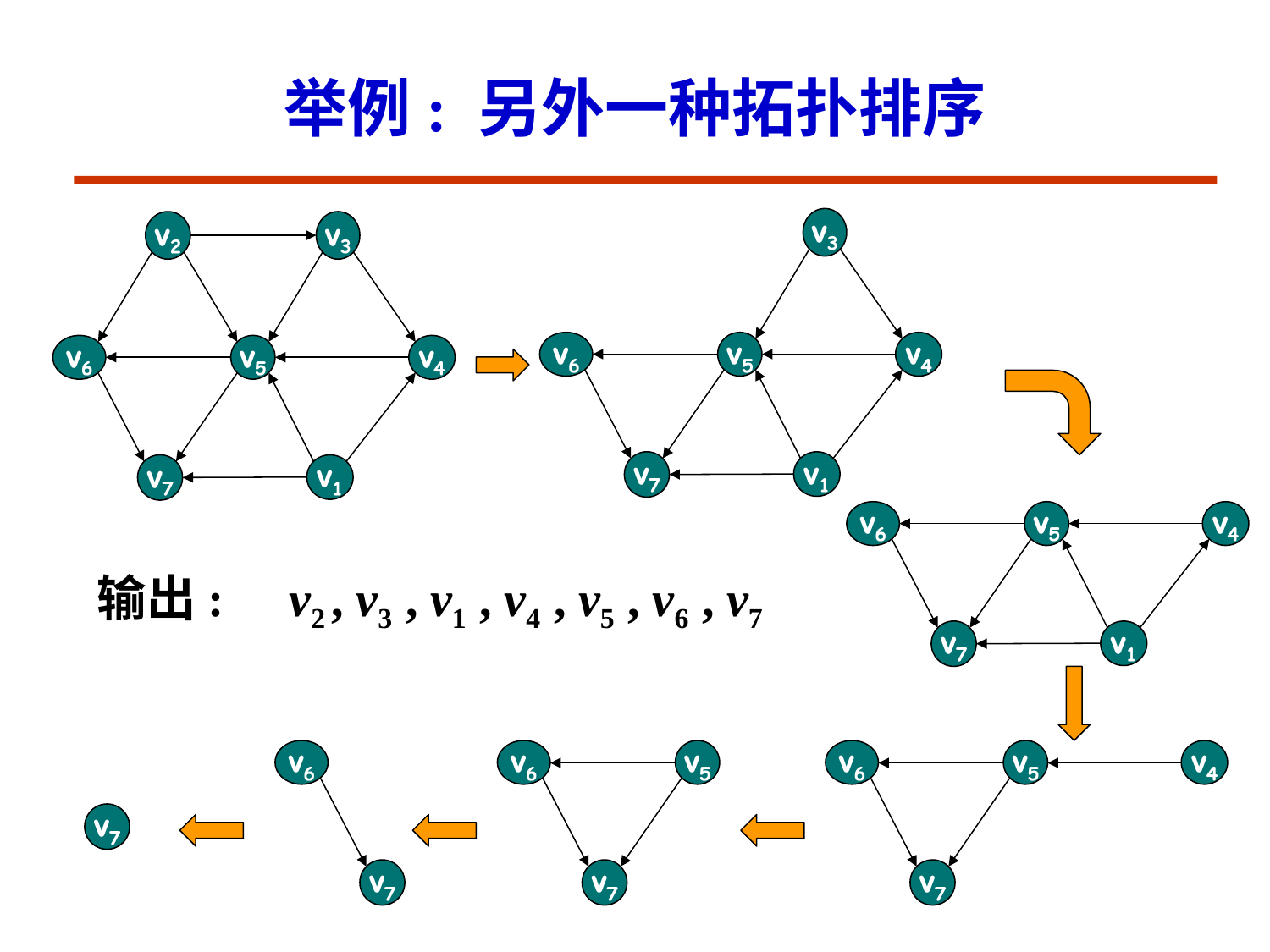

# 举例: 另外一种拓扑排序
v3
v4
v6
v5

v7
v1
v2
v3
v4
v6
v5

v7
v1
v4
v6
v5
v7
v1
输出:

v2
, v3
, v1
, v4
, v5
, v6
, v7

v4
v6
v5
v7
v6

v7
v6
v5

v7
v7